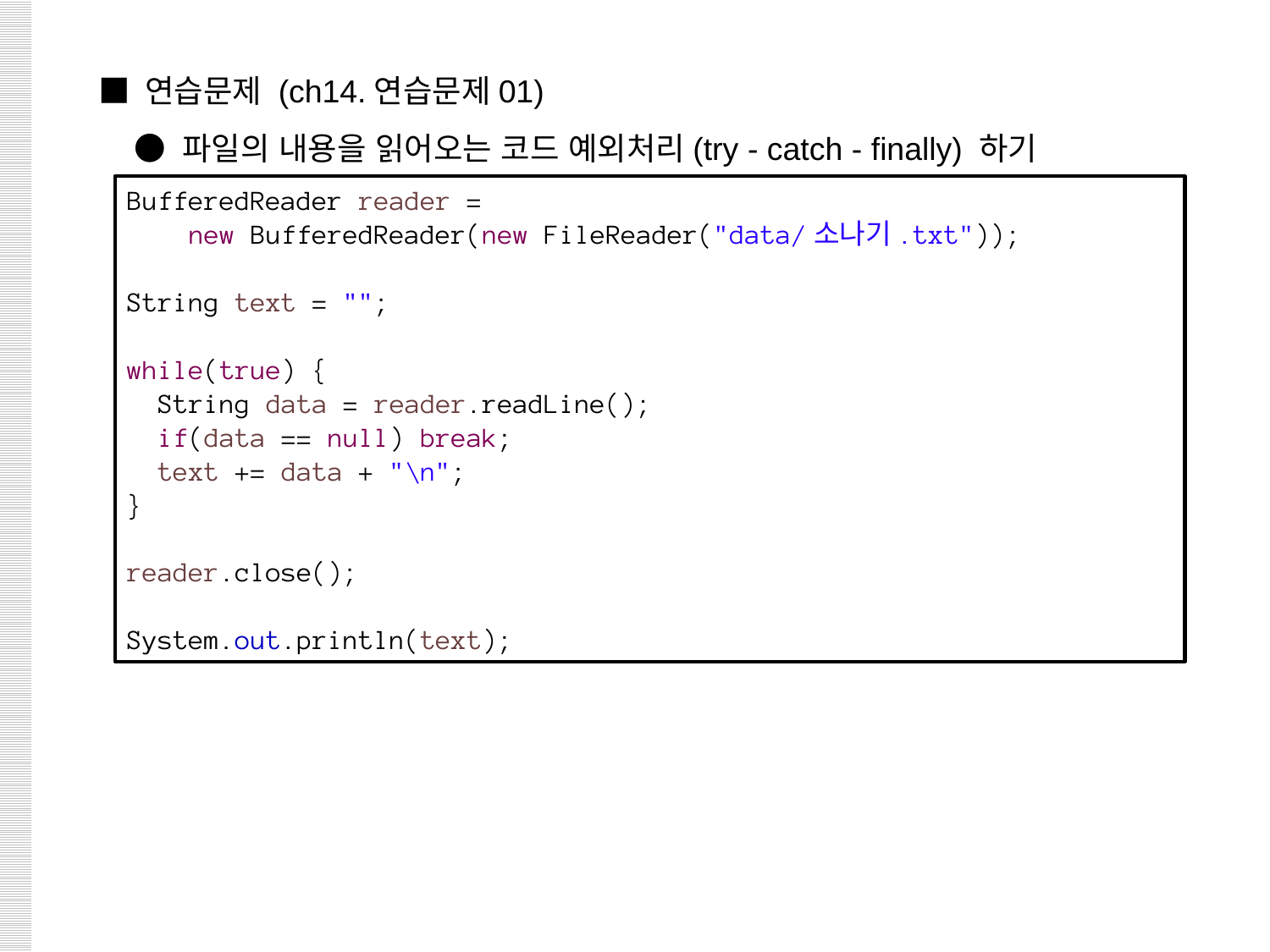

■ 연습문제 (ch14.연습문제01)
    ● 파일의 내용을 읽어오는 코드 예외처리(try - catch - finally) 하기
BufferedReader reader =
    new BufferedReader(new FileReader("data/소나기.txt"));

String text = "";

while(true) {
  String data = reader.readLine();
  if(data == null) break;
  text += data + "\n";
}

reader.close();

System.out.println(text);